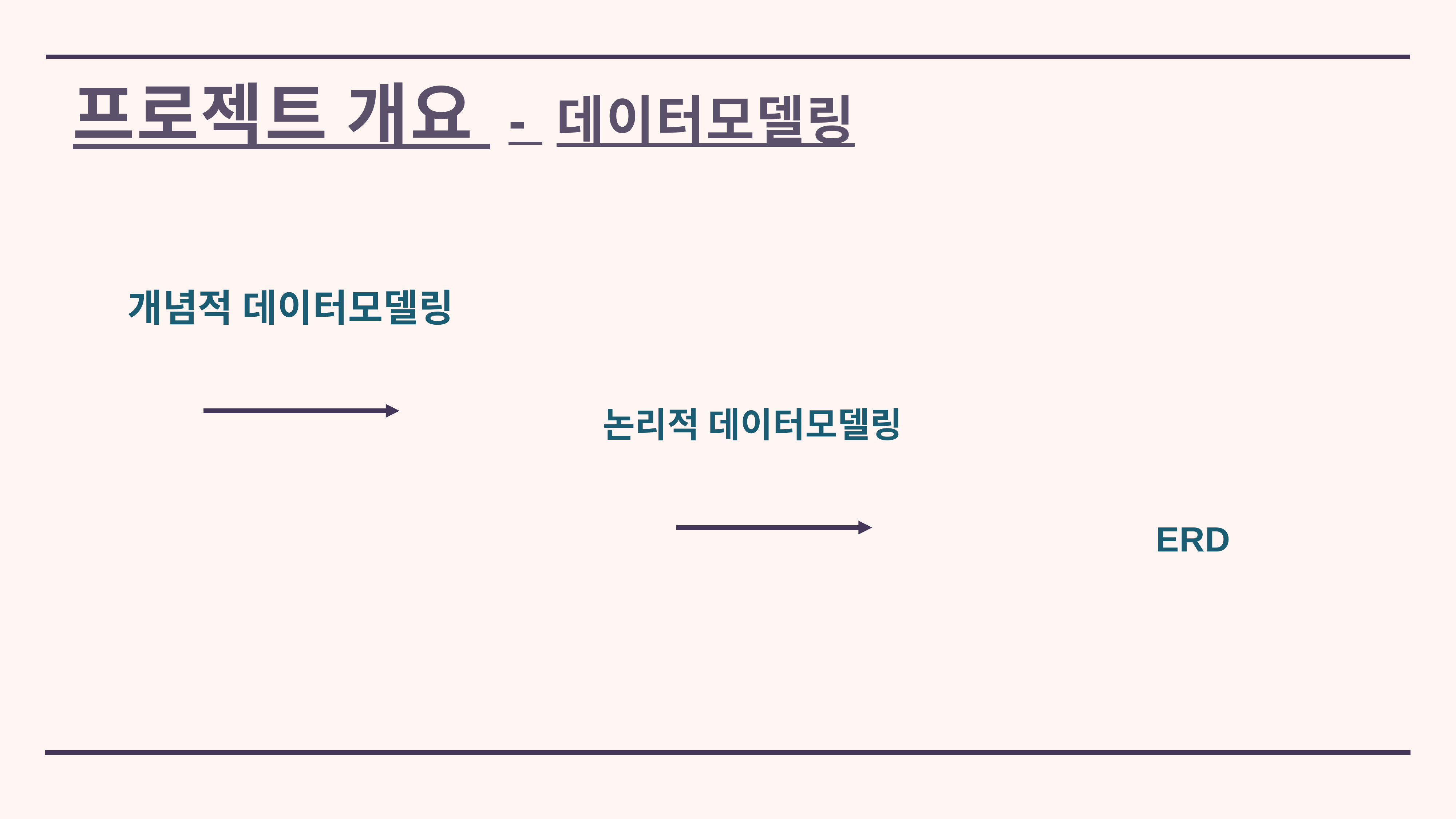

# 프로젝트 개요 - 데이터모델링
개념적 데이터모델링
논리적 데이터모델링

ERD